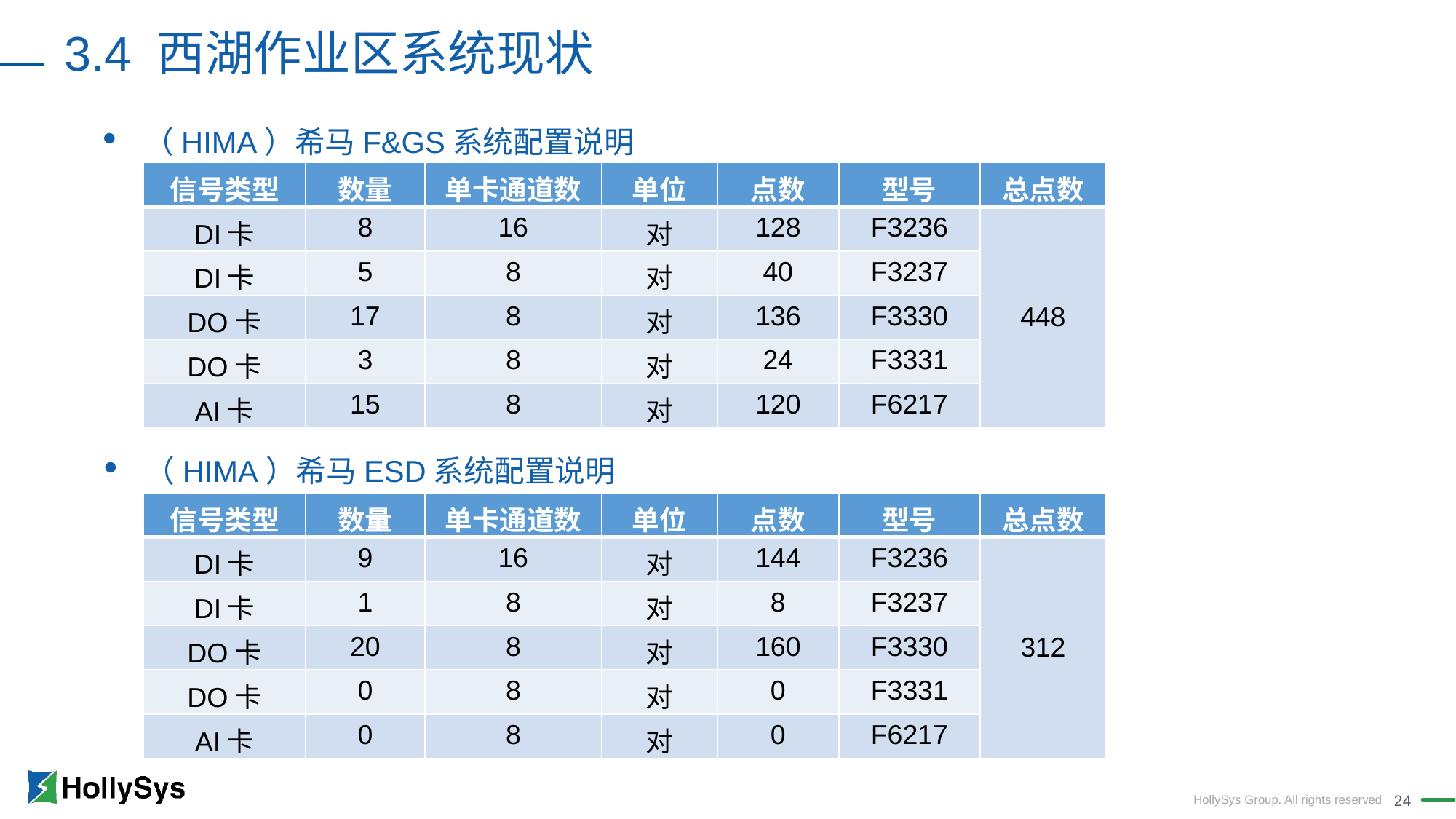

3.4 西湖作业区系统现状
（HIMA）希马F&GS系统配置说明
| 信号类型 | 数量 | 单卡通道数 | 单位 | 点数 | 型号 | 总点数 |
| --- | --- | --- | --- | --- | --- | --- |
| DI卡 | 8 | 16 | 对 | 128 | F3236 | 448 |
| DI卡 | 5 | 8 | 对 | 40 | F3237 |  |
| DO卡 | 17 | 8 | 对 | 136 | F3330 |  |
| DO卡 | 3 | 8 | 对 | 24 | F3331 |  |
| AI卡 | 15 | 8 | 对 | 120 | F6217 |  |
（HIMA）希马ESD系统配置说明
| 信号类型 | 数量 | 单卡通道数 | 单位 | 点数 | 型号 | 总点数 |
| --- | --- | --- | --- | --- | --- | --- |
| DI卡 | 9 | 16 | 对 | 144 | F3236 | 312 |
| DI卡 | 1 | 8 | 对 | 8 | F3237 |  |
| DO卡 | 20 | 8 | 对 | 160 | F3330 |  |
| DO卡 | 0 | 8 | 对 | 0 | F3331 |  |
| AI卡 | 0 | 8 | 对 | 0 | F6217 |  |